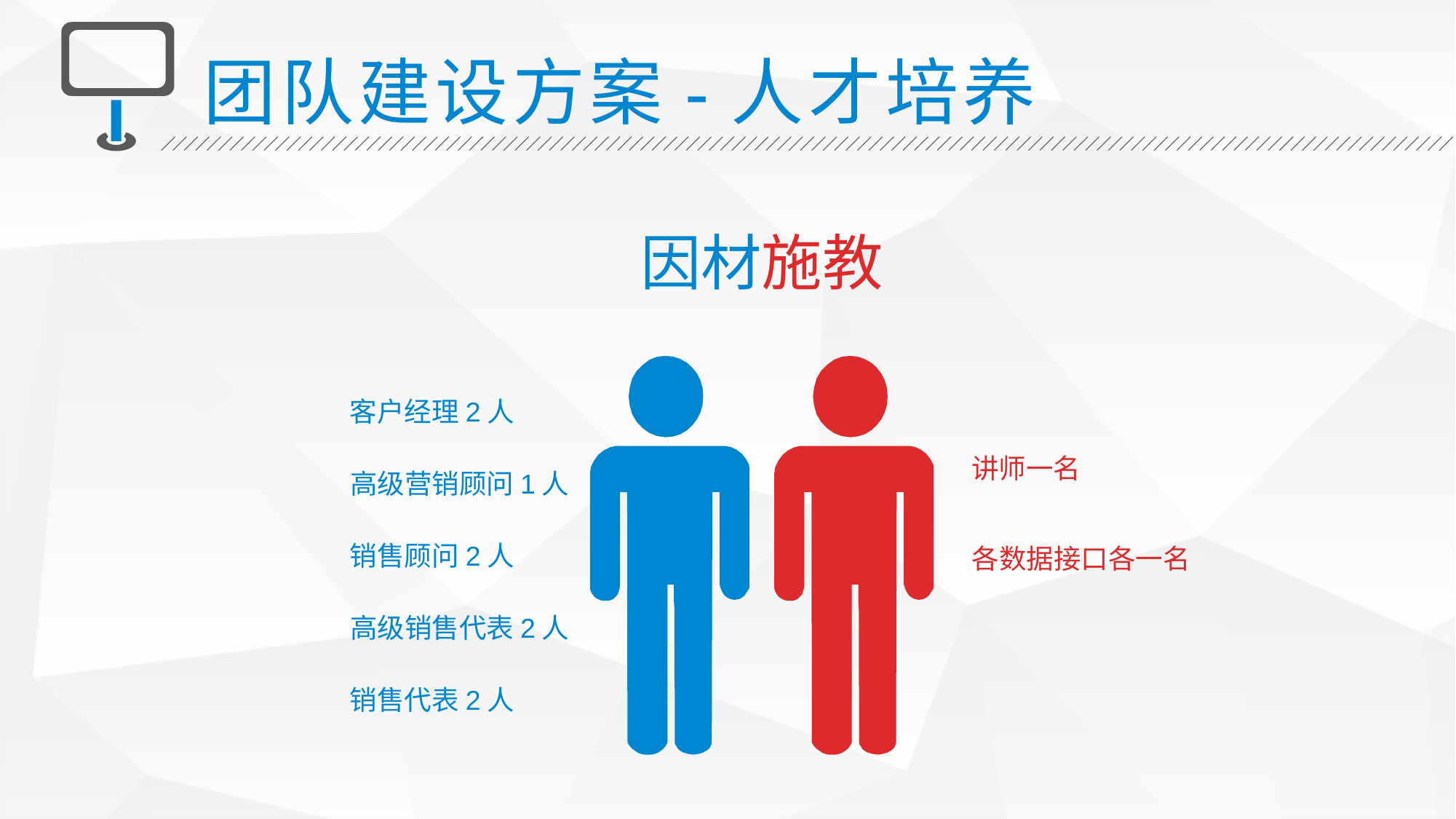

团队建设方案-人才培养

因材施教

客户经理2人
高级营销顾问1人
销售顾问2人
高级销售代表2人
销售代表2人
讲师一名
各数据接口各一名